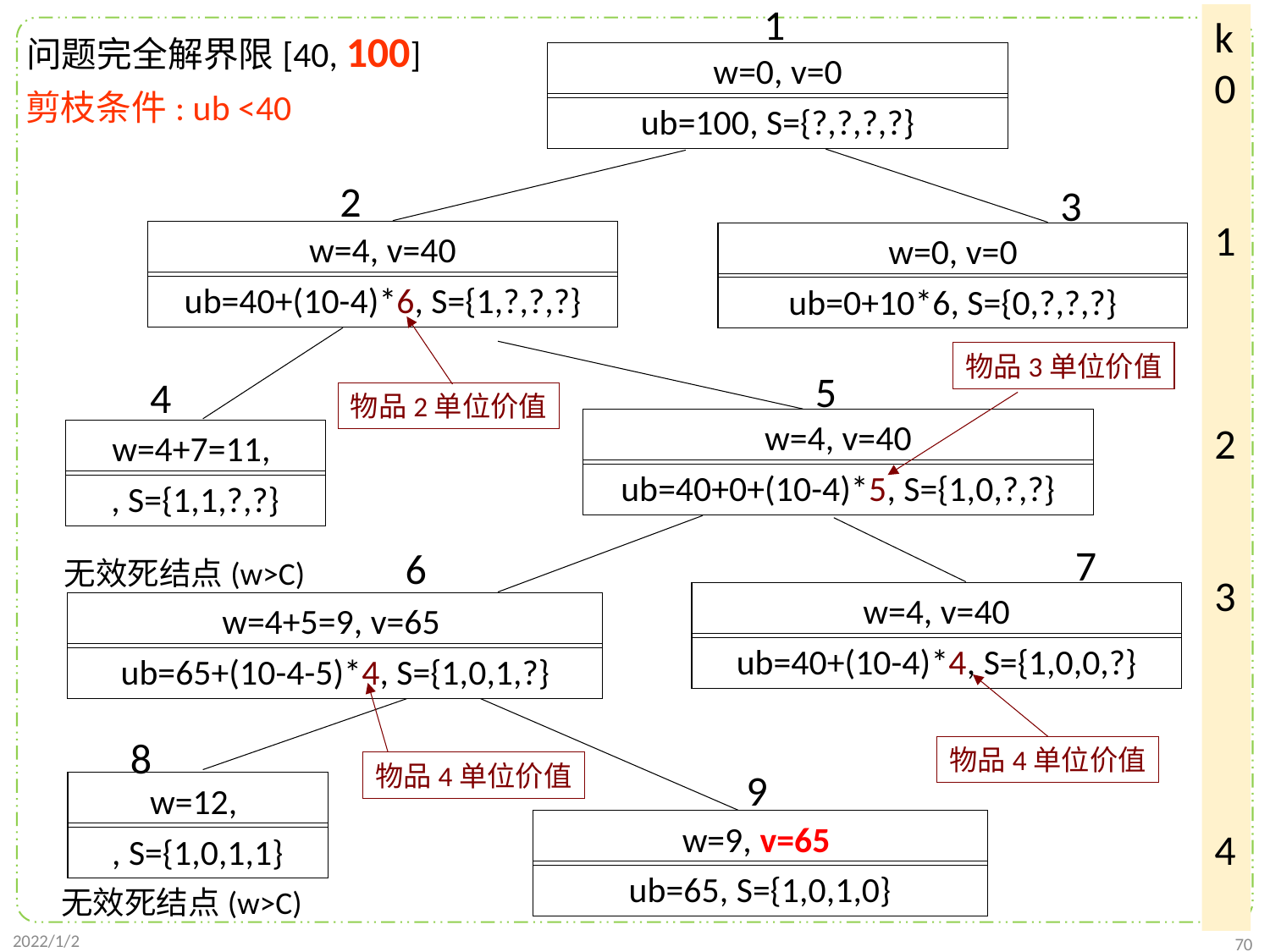

1
k
0

1

2

3

4

问题完全解界限[40, 100]
w=0, v=0
ub=100, S={?,?,?,?}
剪枝条件: ub <40

2
3
w=4, v=40
ub=40+(10-4)*6, S={1,?,?,?}
w=0, v=0
ub=0+10*6, S={0,?,?,?}

物品3单位价值
5
4
物品2单位价值

w=4, v=40
ub=40+0+(10-4)*5, S={1,0,?,?}
w=4+7=11,
, S={1,1,?,?}

7
6
无效死结点(w>C)
w=4, v=40
ub=40+(10-4)*4, S={1,0,0,?}
w=4+5=9, v=65
ub=65+(10-4-5)*4, S={1,0,1,?}

8
物品4单位价值
物品4单位价值
9
w=12,
, S={1,0,1,1}
w=9, v=65
ub=65, S={1,0,1,0}
无效死结点(w>C)

2022/1/2
70